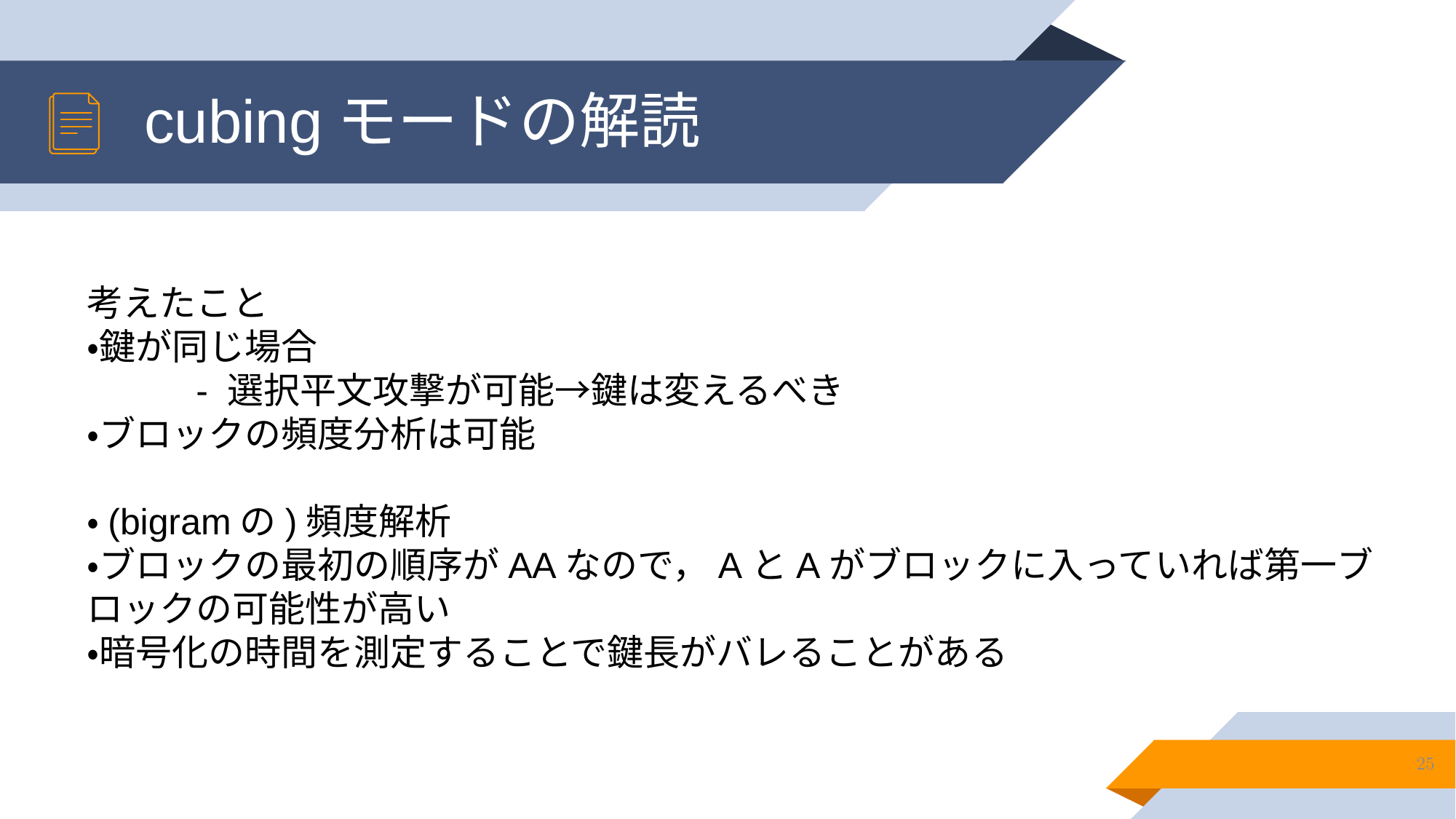

# cubingモードの解読

考えたこと
・鍵が同じ場合
	- 選択平文攻撃が可能→鍵は変えるべき
・ブロックの頻度分析は可能

・(bigramの)頻度解析
・ブロックの最初の順序がAAなので，AとAがブロックに入っていれば第一ブロックの可能性が高い
・暗号化の時間を測定することで鍵長がバレることがある
25